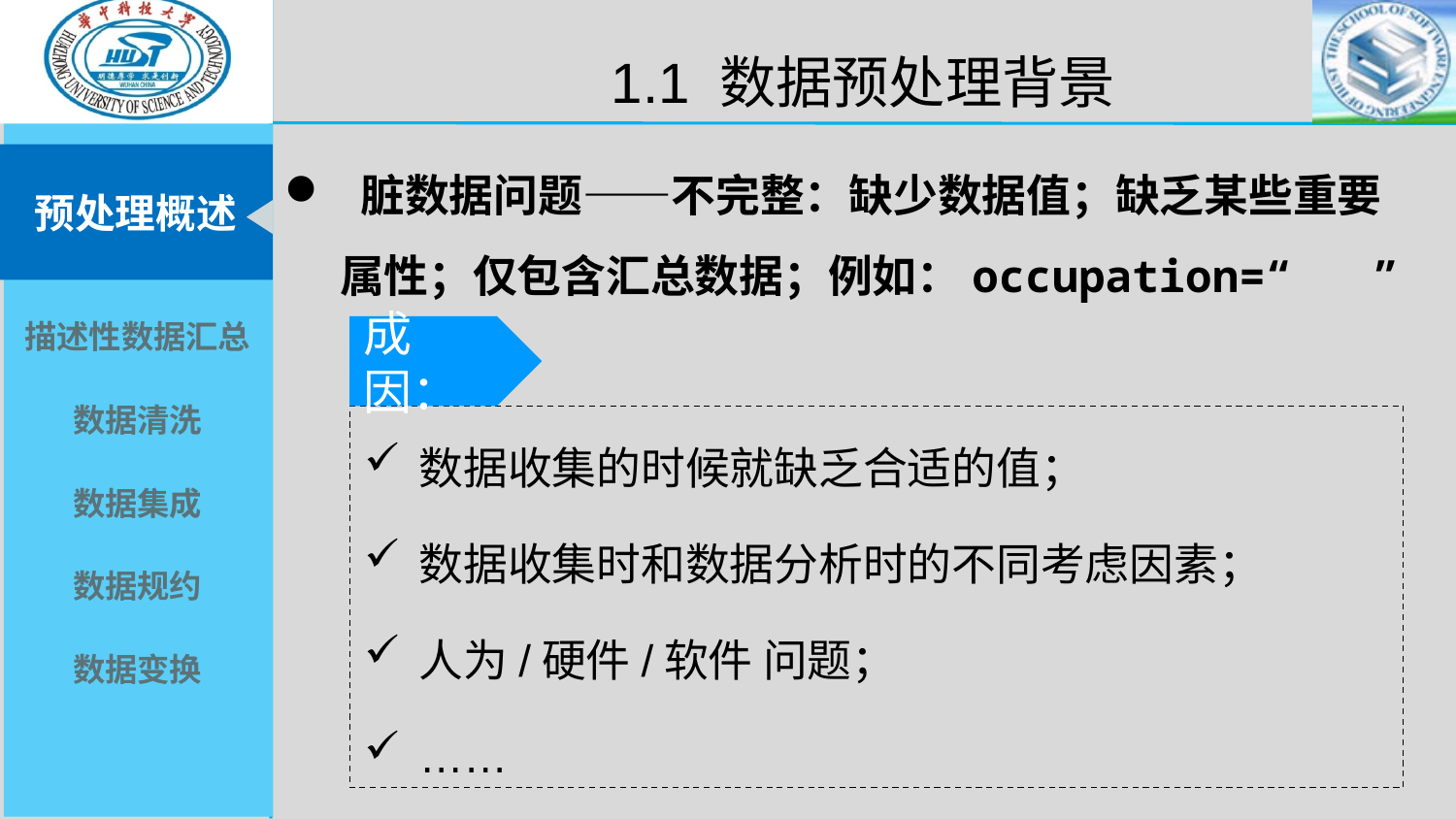

1.1 数据预处理背景
 脏数据问题——不完整：缺少数据值；缺乏某些重要属性；仅包含汇总数据；例如：occupation=“   ”
成因：
数据收集的时候就缺乏合适的值；
数据收集时和数据分析时的不同考虑因素；
人为/硬件/软件 问题；
……